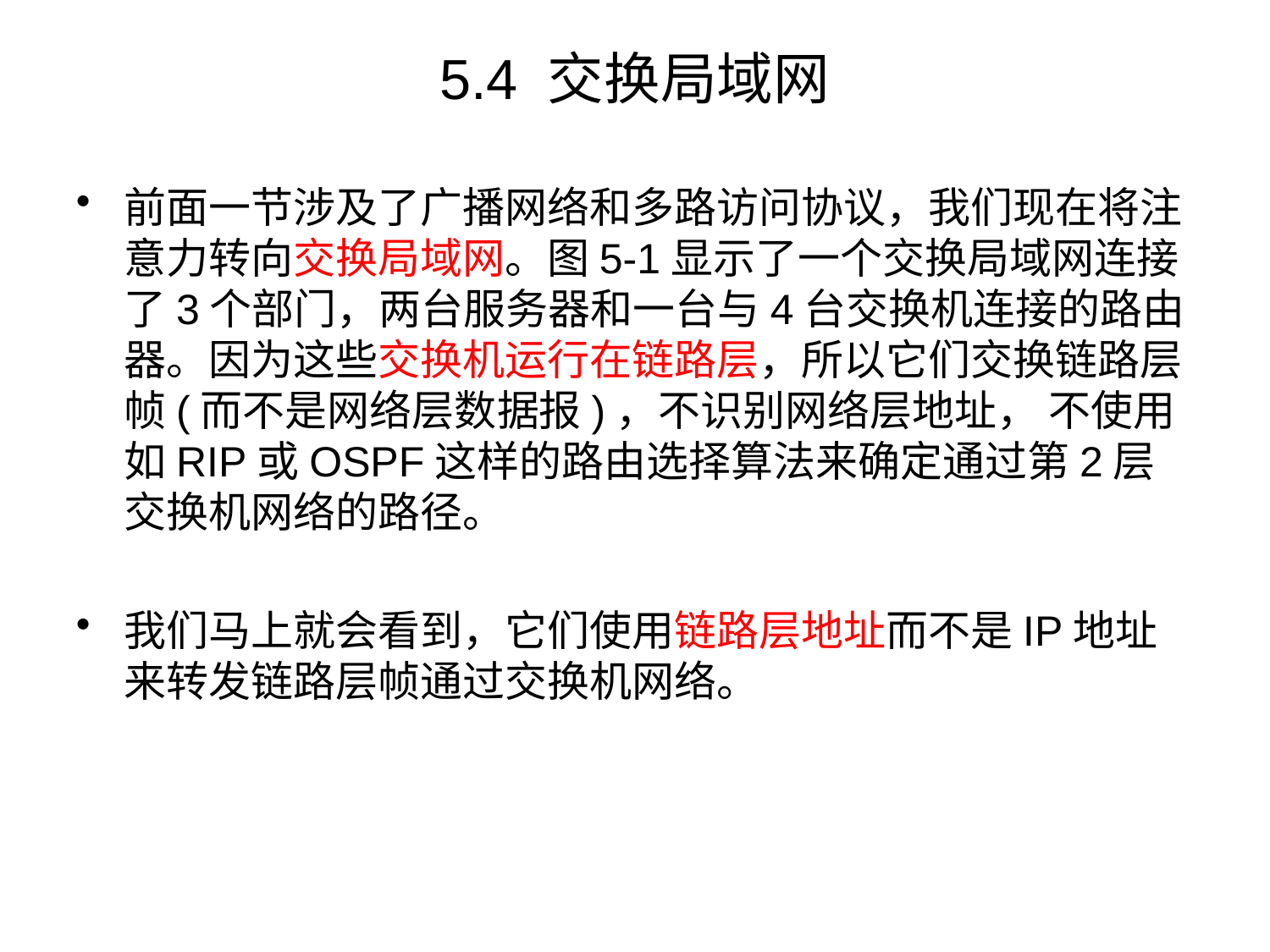

# 5.4 交换局域网
前面一节涉及了广播网络和多路访问协议，我们现在将注意力转向交换局域网。图5-1显示了一个交换局域网连接了3个部门，两台服务器和一台与4台交换机连接的路由器。因为这些交换机运行在链路层，所以它们交换链路层帧(而不是网络层数据报)，不识别网络层地址， 不使用如RIP或OSPF这样的路由选择算法来确定通过第2层交换机网络的路径。

我们马上就会看到，它们使用链路层地址而不是IP地址来转发链路层帧通过交换机网络。